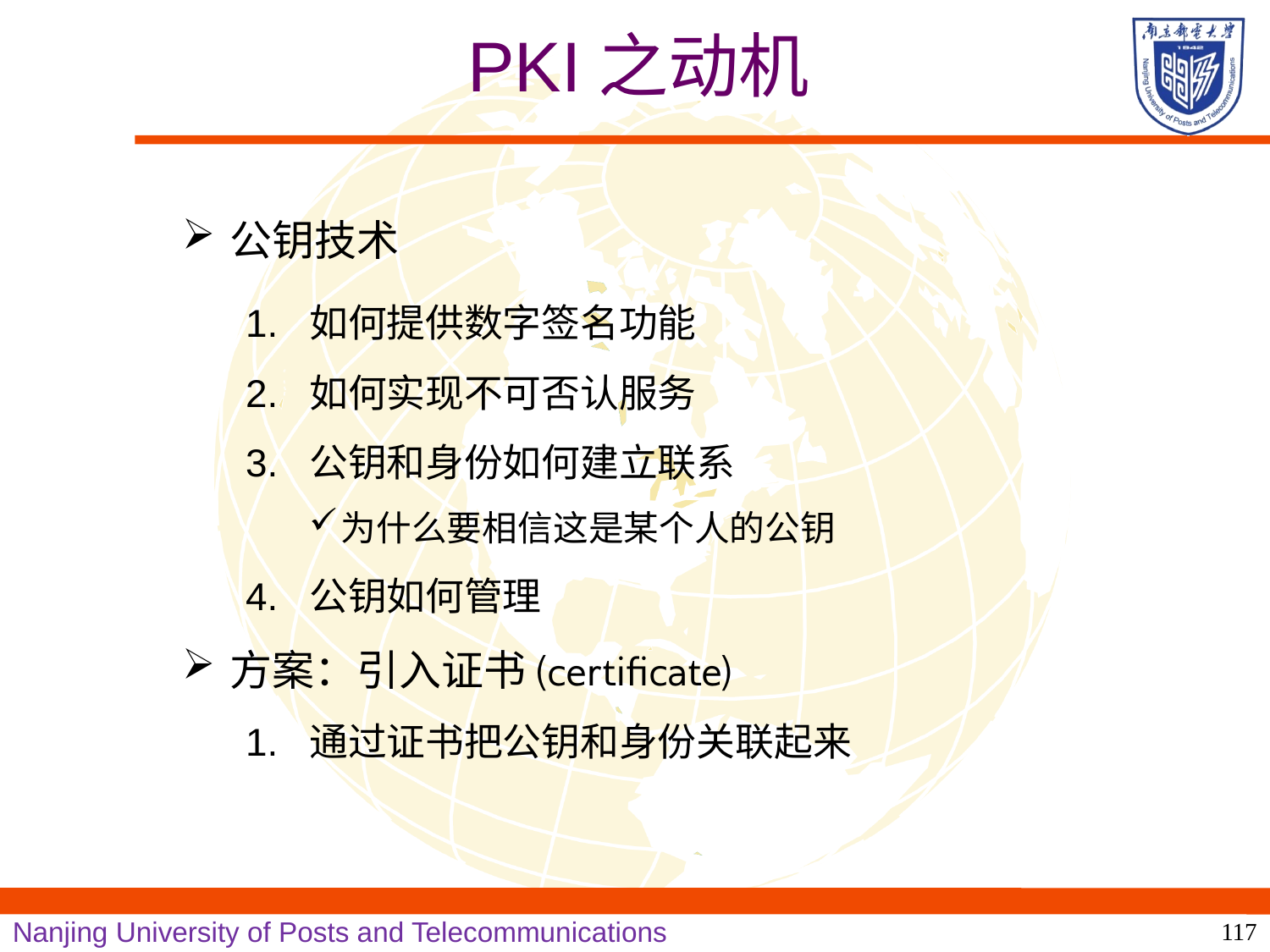

# PKI之动机
公钥技术
如何提供数字签名功能
如何实现不可否认服务
公钥和身份如何建立联系
为什么要相信这是某个人的公钥
公钥如何管理
方案：引入证书(certificate)
通过证书把公钥和身份关联起来
117